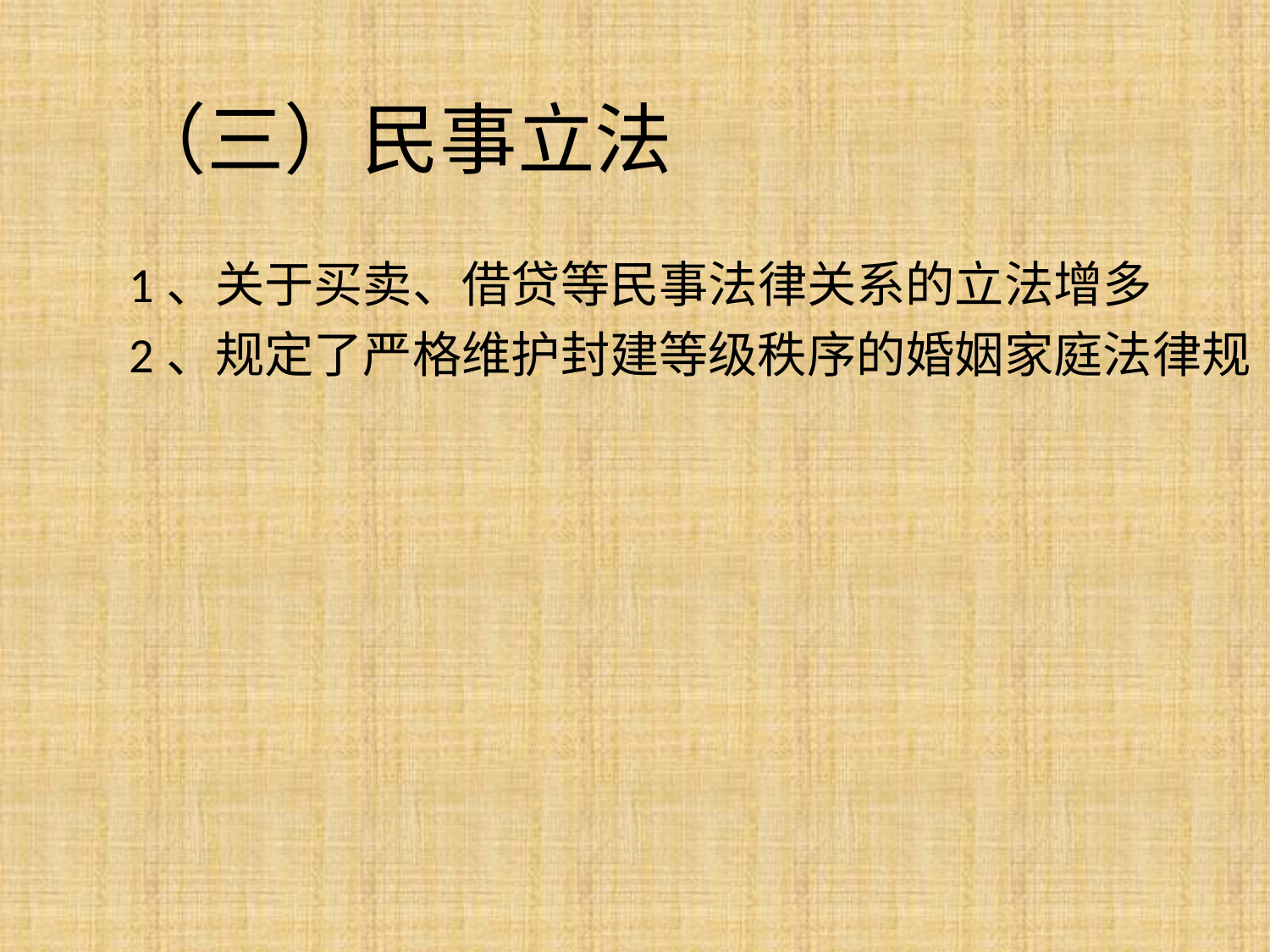

# （三）民事立法
1、关于买卖、借贷等民事法律关系的立法增多
2、规定了严格维护封建等级秩序的婚姻家庭法律规